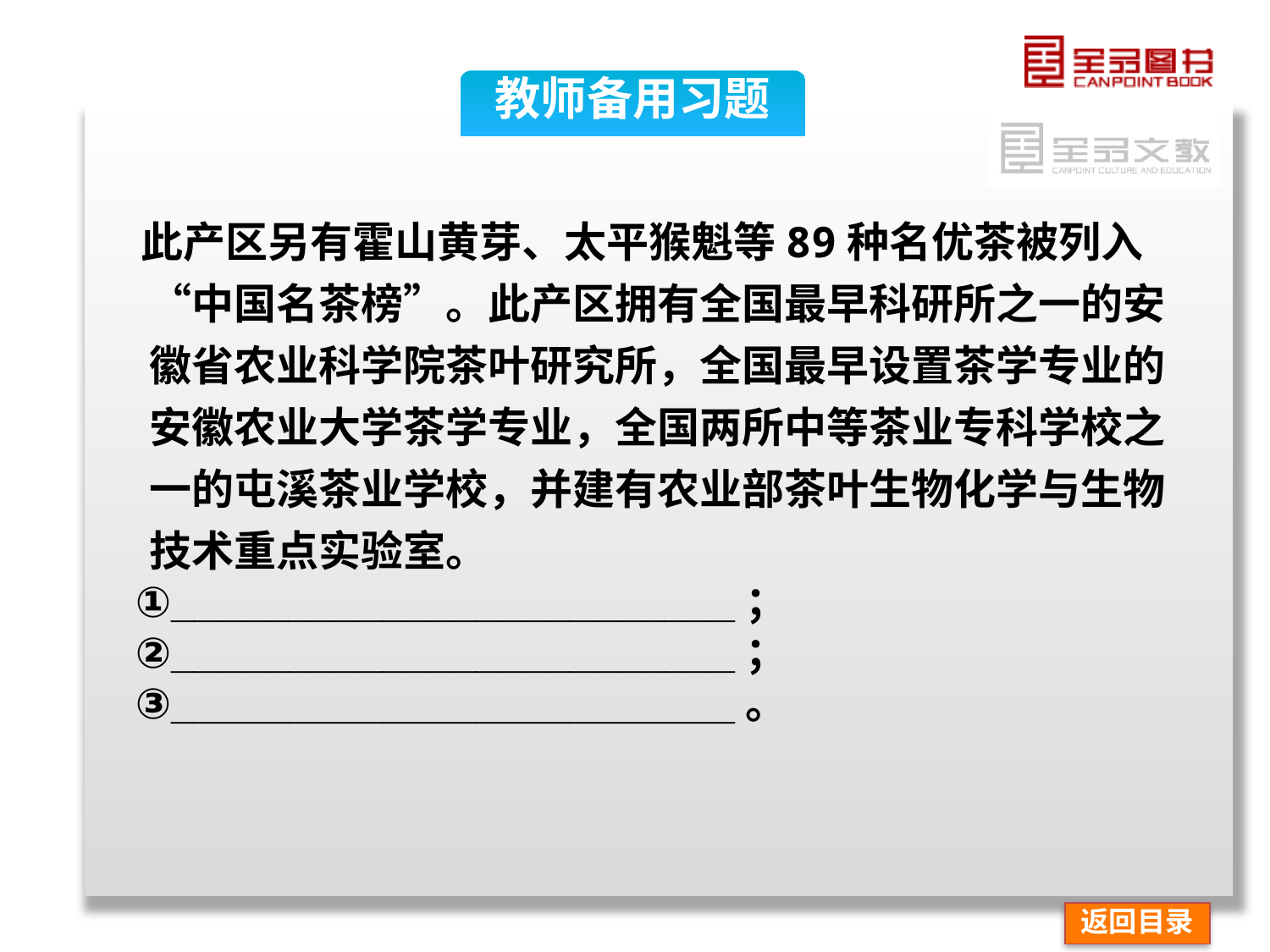

教师备用习题
  此产区另有霍山黄芽、太平猴魁等89种名优茶被列入“中国名茶榜”。此产区拥有全国最早科研所之一的安徽省农业科学院茶叶研究所，全国最早设置茶学专业的安徽农业大学茶学专业，全国两所中等茶业专科学校之一的屯溪茶业学校，并建有农业部茶叶生物化学与生物技术重点实验室。
  ①________________________；
  ②________________________；
  ③________________________。

返回目录